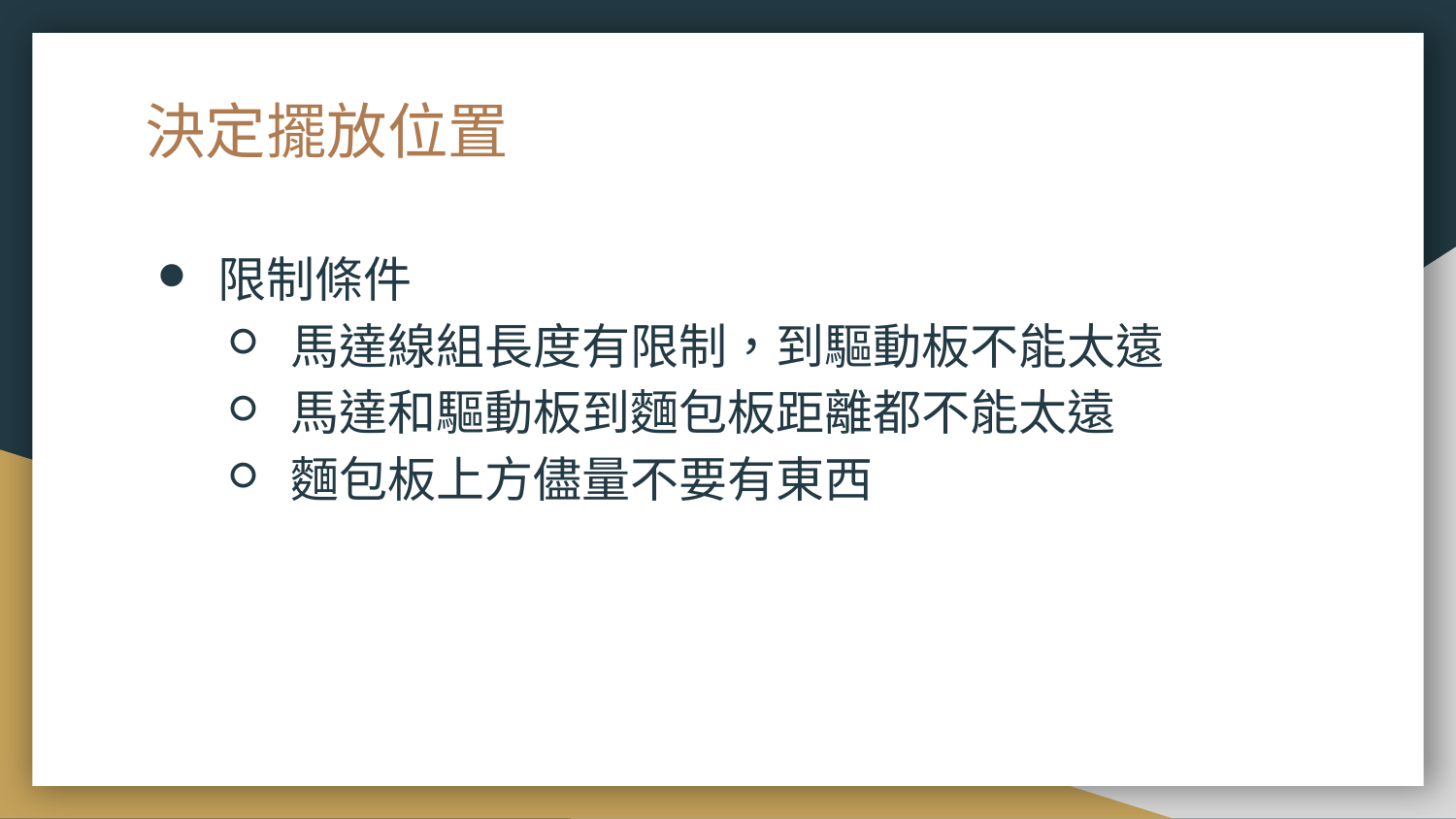

# 決定擺放位置
限制條件
馬達線組長度有限制，到驅動板不能太遠
馬達和驅動板到麵包板距離都不能太遠
麵包板上方儘量不要有東西